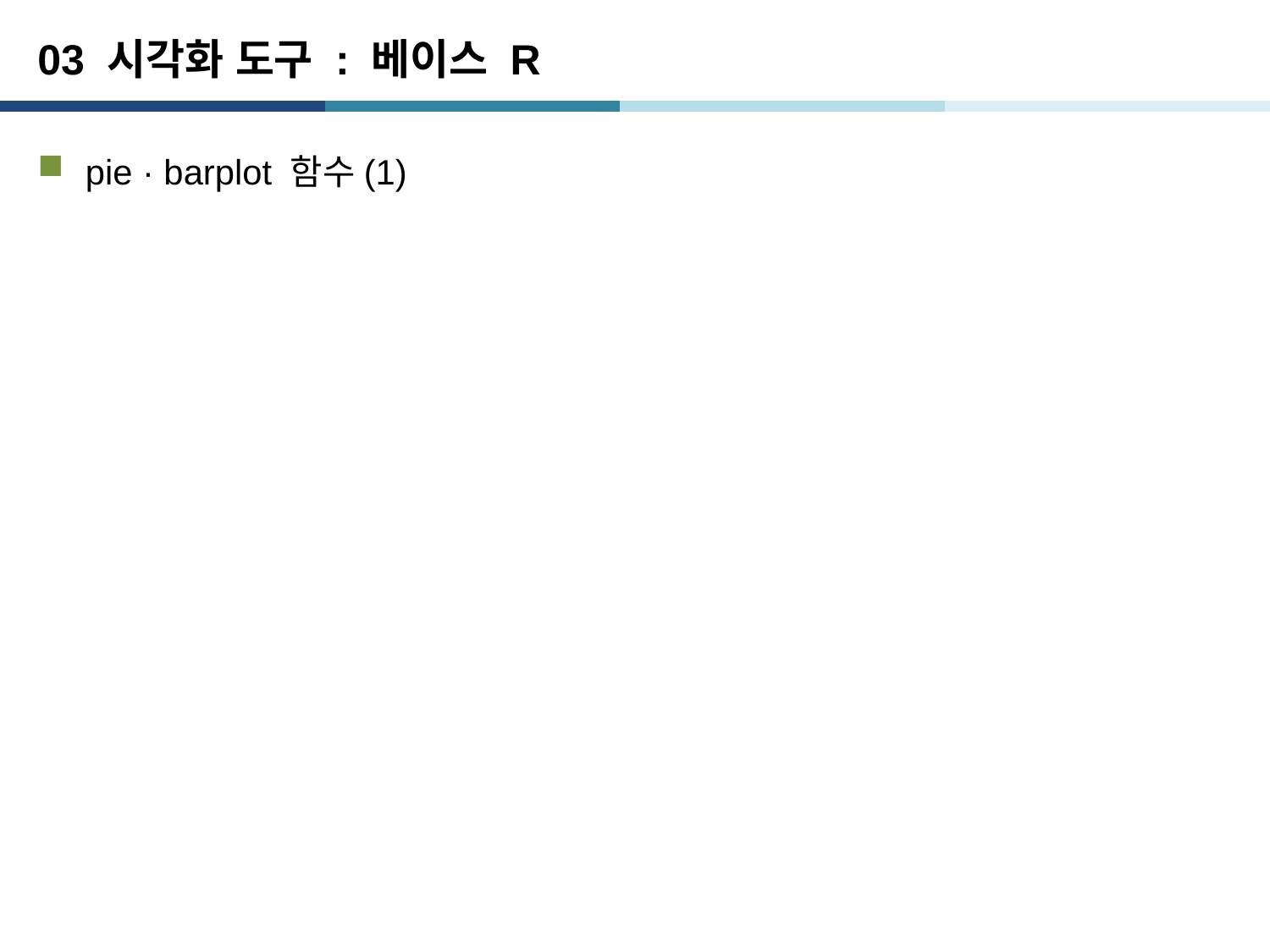

# 03 시각화 도구 : 베이스 R
pie · barplot 함수(1)